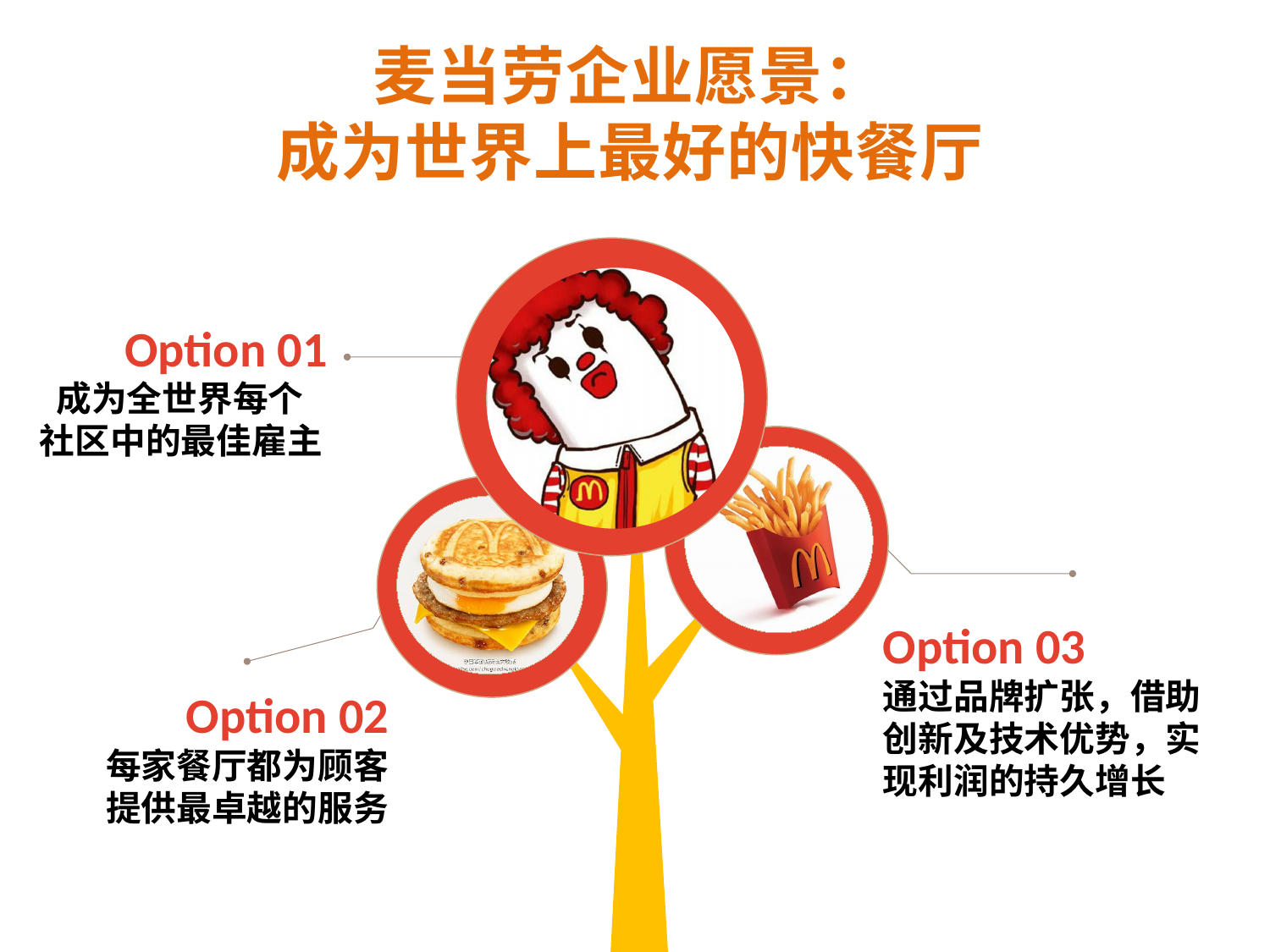

麦当劳企业愿景：
成为世界上最好的快餐厅

Option 01
 成为全世界每个社区中的最佳雇主

Option 03
通过品牌扩张，借助创新及技术优势，实现利润的持久增长

Option 02
每家餐厅都为顾客提供最卓越的服务